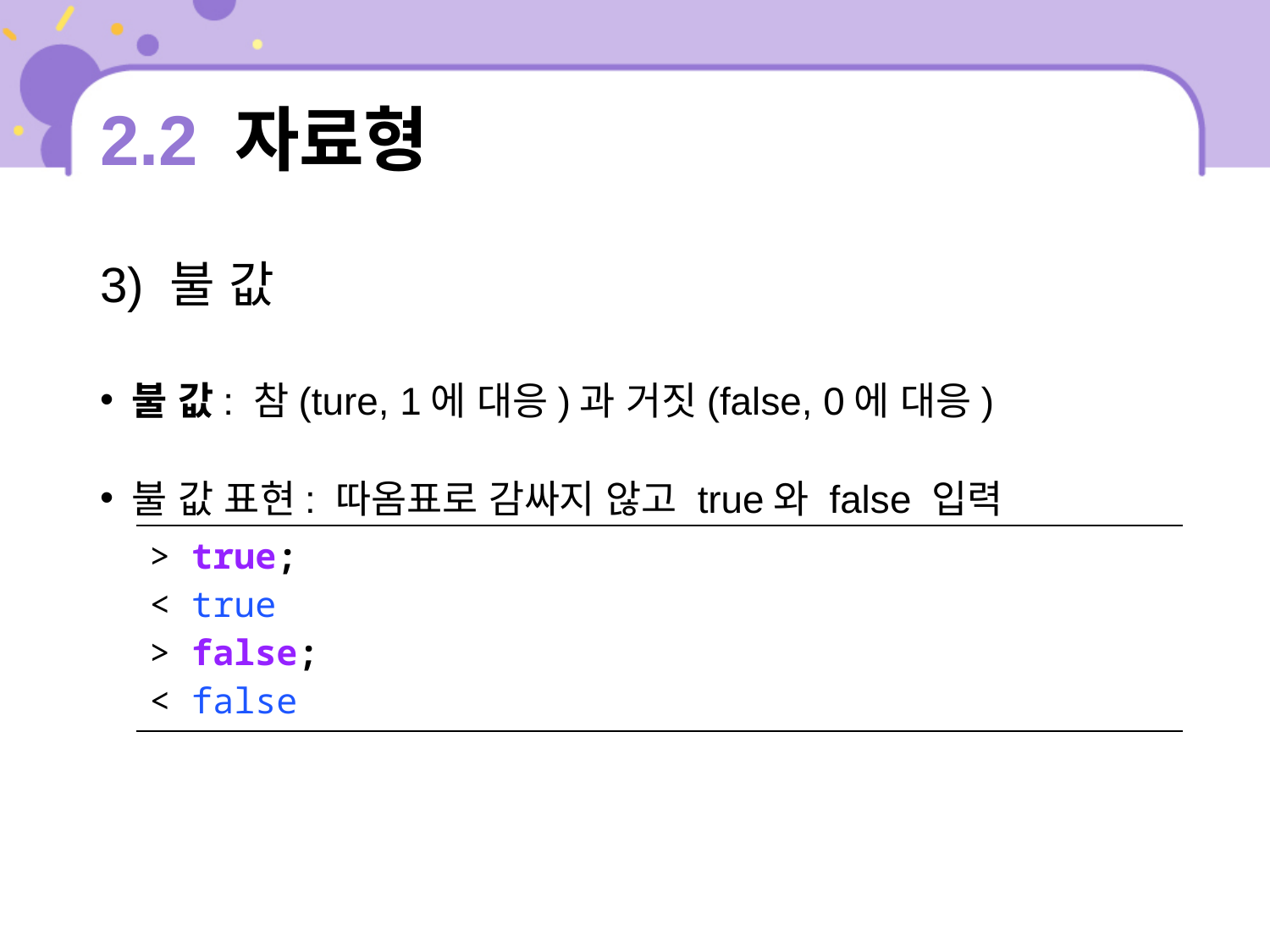

# 2.2 자료형
3) 불 값
불 값: 참(ture, 1에 대응)과 거짓(false, 0에 대응)
불 값 표현: 따옴표로 감싸지 않고 true와 false 입력

| > true; < true > false; < false |
| --- |